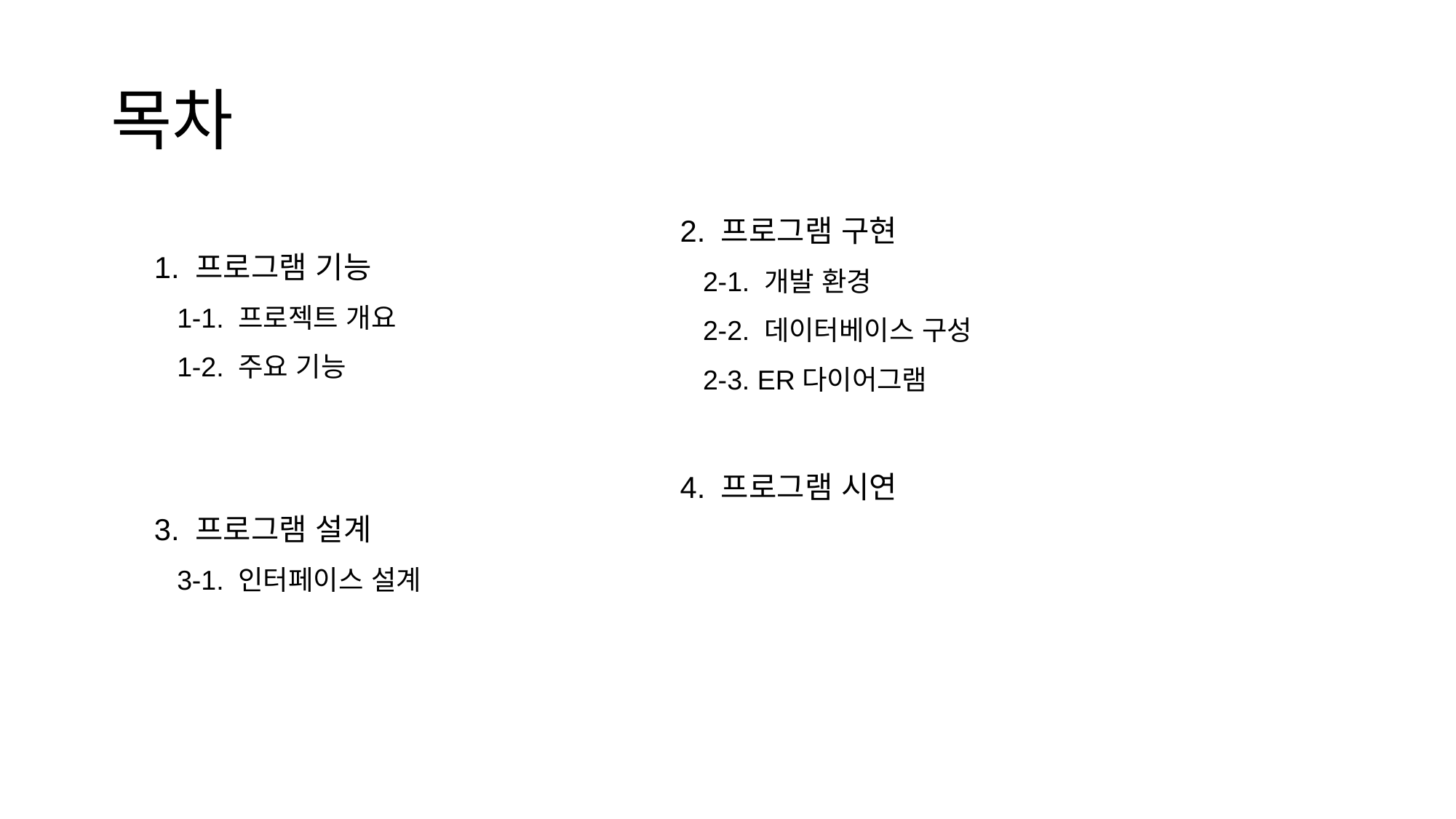

# 목차

1. 프로그램 기능
   1-1. 프로젝트 개요
   1-2. 주요 기능

3. 프로그램 설계
   3-1. 인터페이스 설계

2. 프로그램 구현
   2-1. 개발 환경
   2-2. 데이터베이스 구성
   2-3. ER다이어그램

4. 프로그램 시연